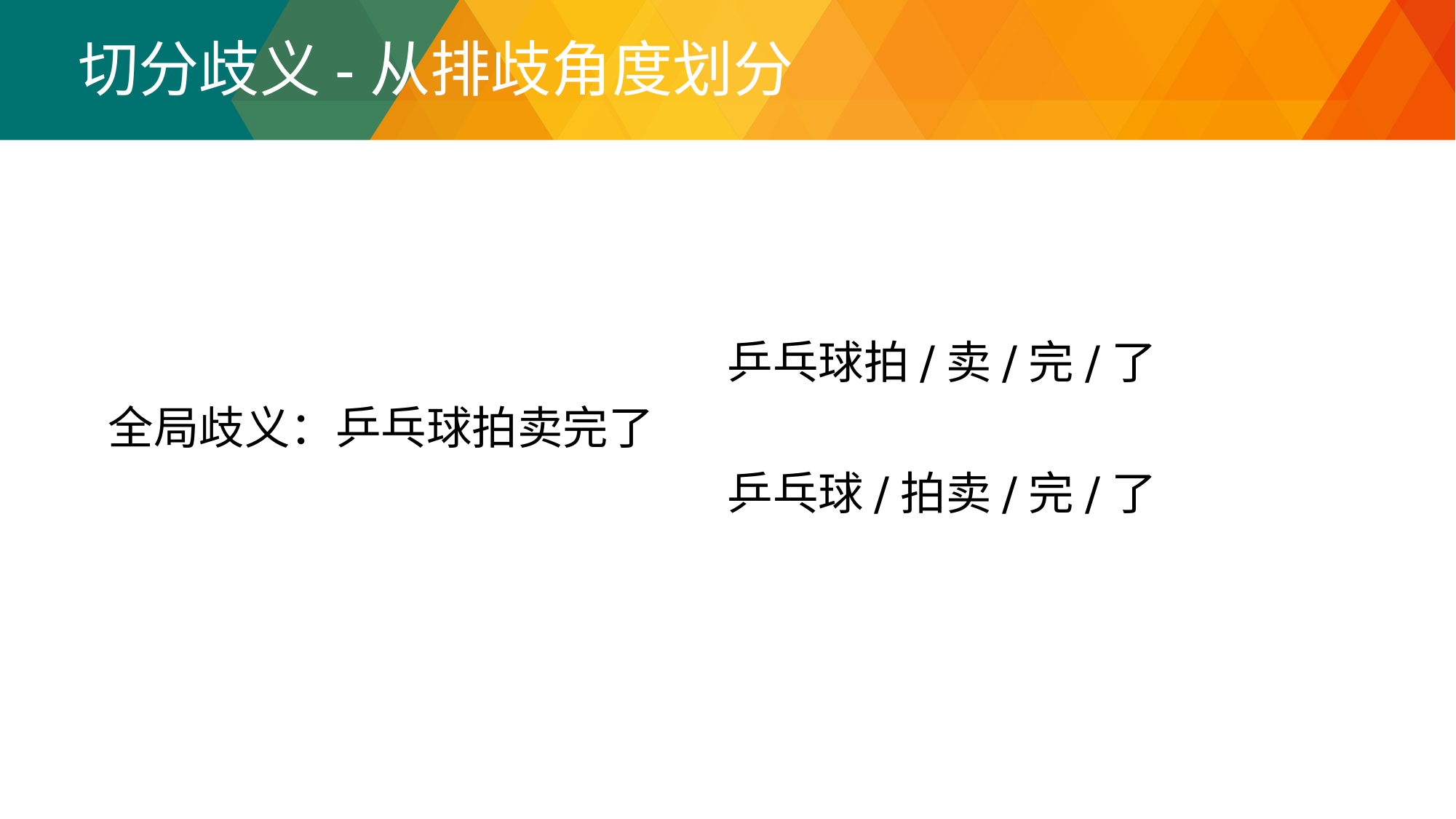

切分歧义-从排歧角度划分
乒乓球拍/卖/完/了
全局歧义：乒乓球拍卖完了
乒乓球/拍卖/完/了